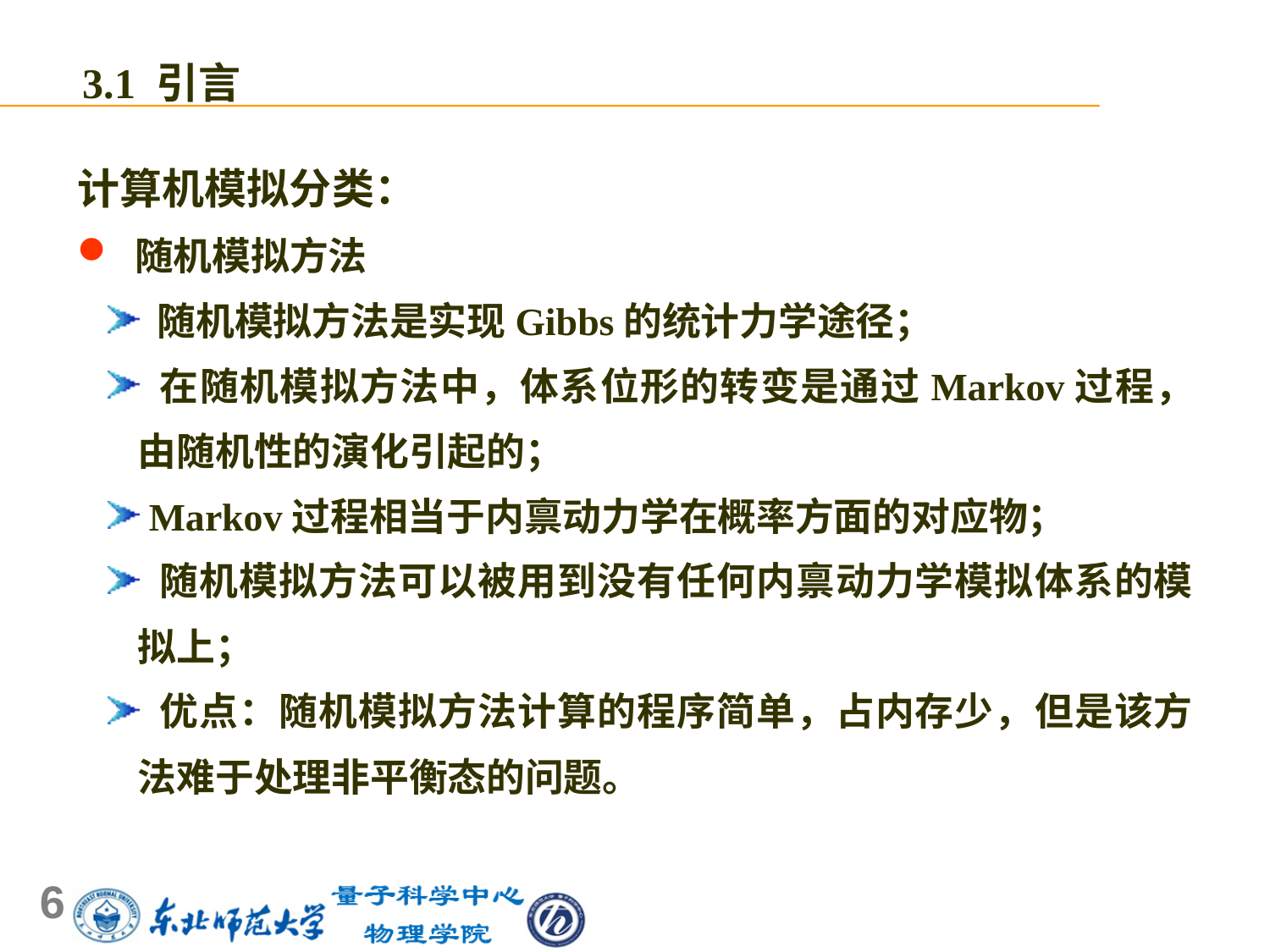

3.1 引言

计算机模拟分类：
 随机模拟方法
 随机模拟方法是实现Gibbs的统计力学途径；
 在随机模拟方法中，体系位形的转变是通过Markov过程，由随机性的演化引起的；
 Markov过程相当于内禀动力学在概率方面的对应物；
 随机模拟方法可以被用到没有任何内禀动力学模拟体系的模拟上；
 优点：随机模拟方法计算的程序简单，占内存少，但是该方法难于处理非平衡态的问题。
6